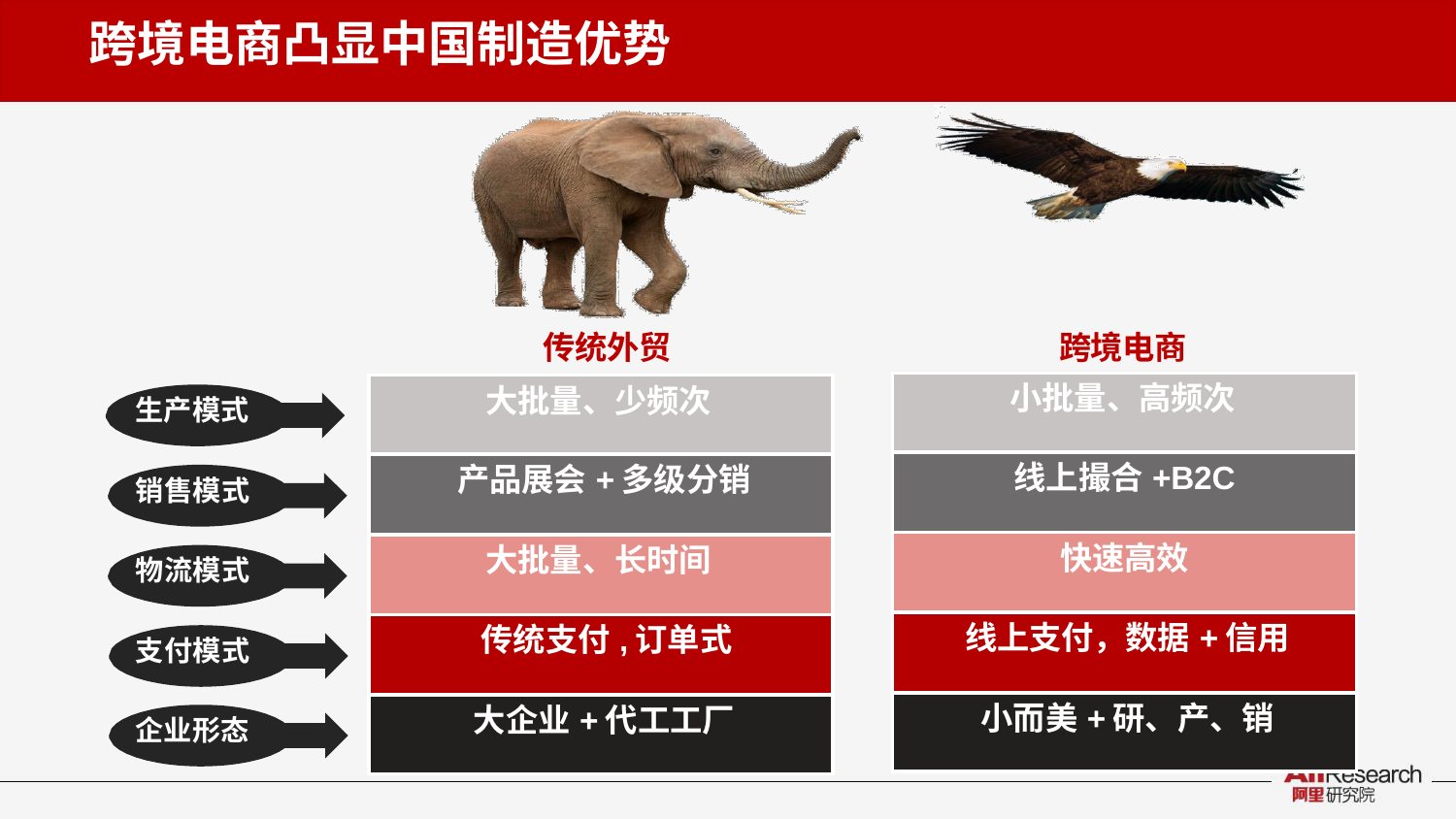

# 跨境电商凸显中国制造优势

传统外贸
跨境电商
| 小批量、高频次 |
| --- |
| 线上撮合+B2C |
| 快速高效 |
| 线上支付，数据+信用 |
| 小而美+研、产、销 |
| 大批量、少频次 |
| --- |
| 产品展会+多级分销 |
| 大批量、长时间 |
| 传统支付,订单式 |
| 大企业+代工工厂 |

生产模式
销售模式 物流模式 支付模式 企业形态